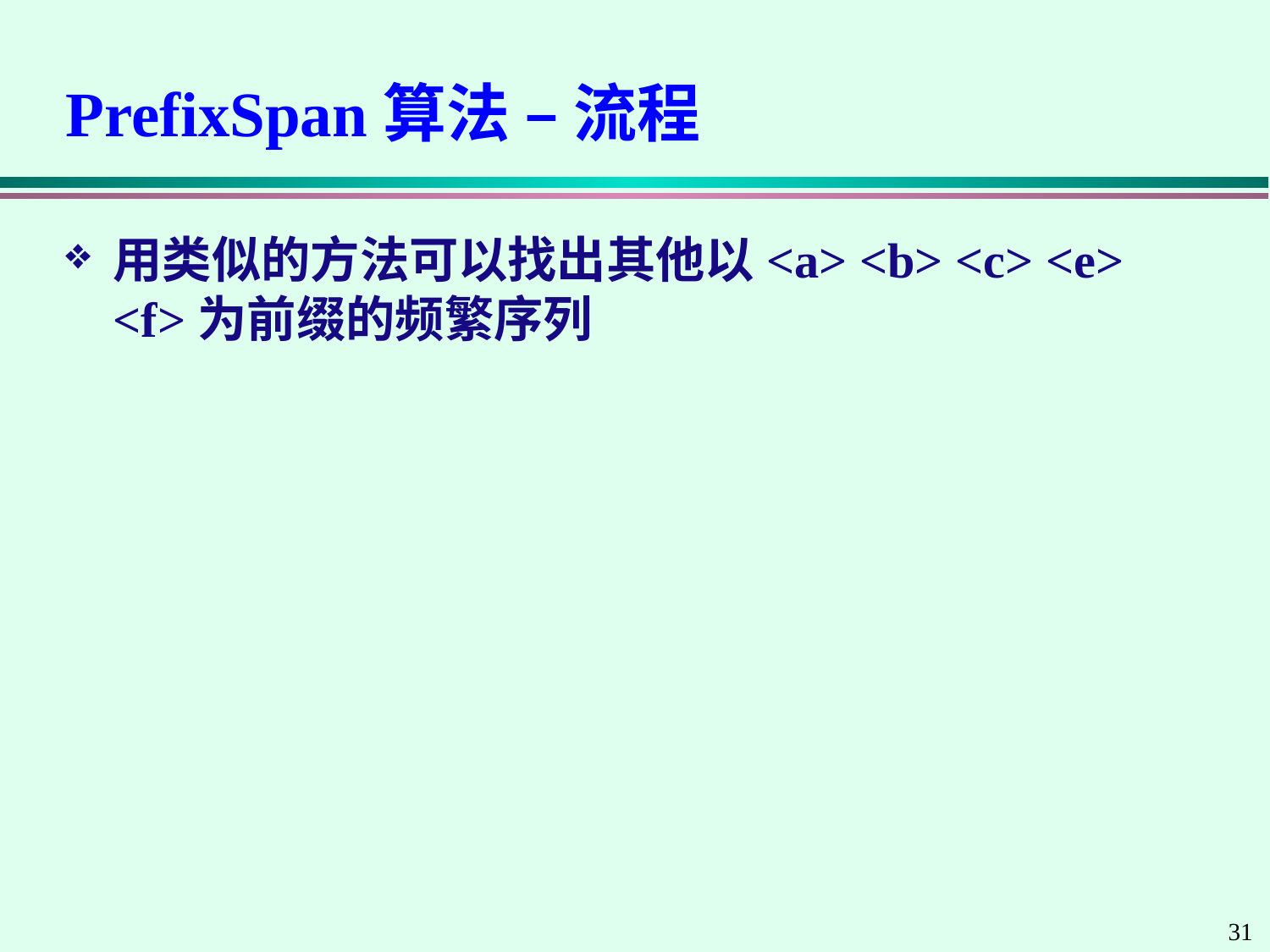

# PrefixSpan算法 – 流程
用类似的方法可以找出其他以<a> <b> <c> <e> <f>为前缀的频繁序列